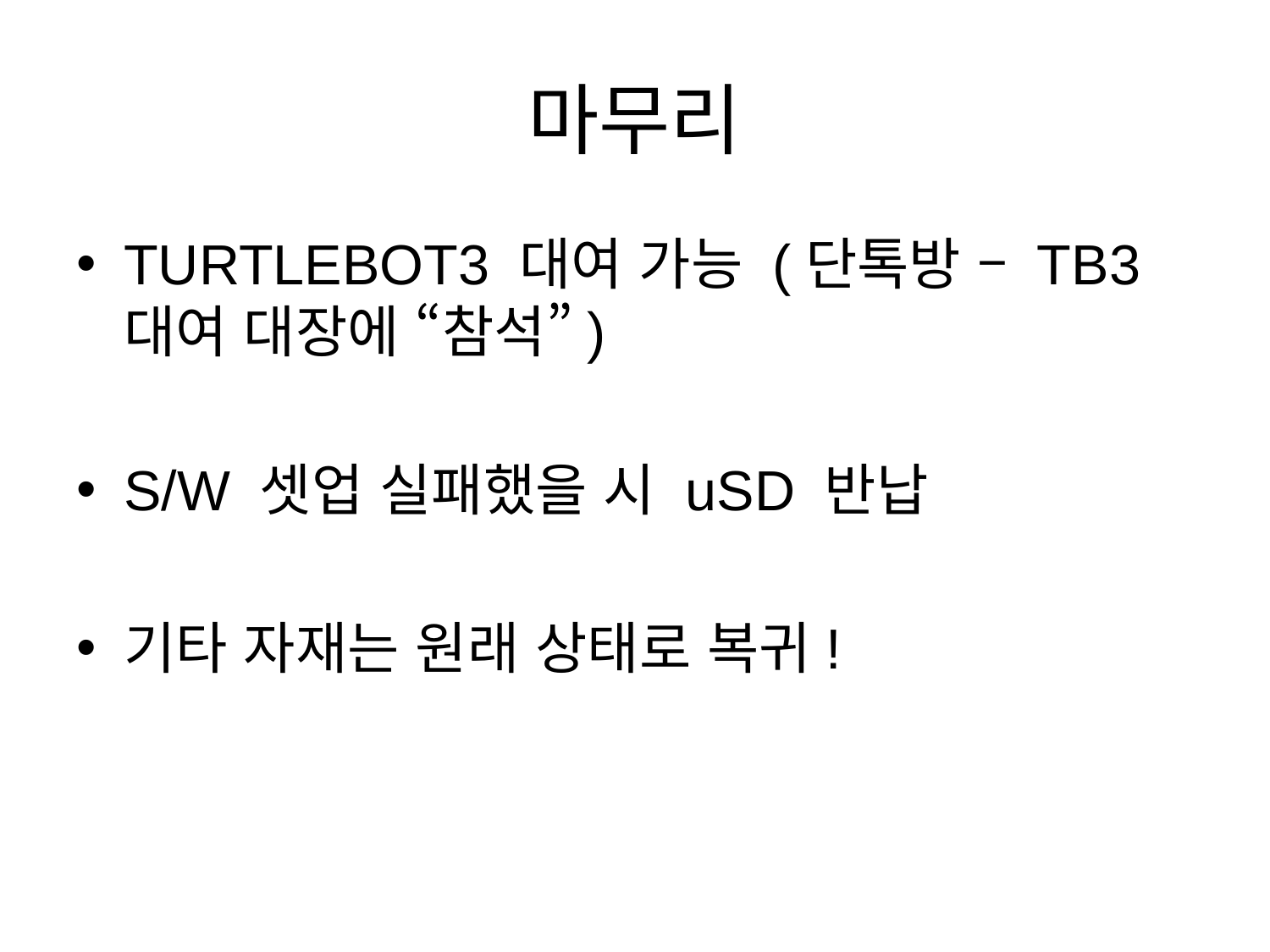

# 마무리
TURTLEBOT3 대여 가능 (단톡방 – TB3 대여 대장에 “참석”)

S/W 셋업 실패했을 시 uSD 반납

기타 자재는 원래 상태로 복귀!